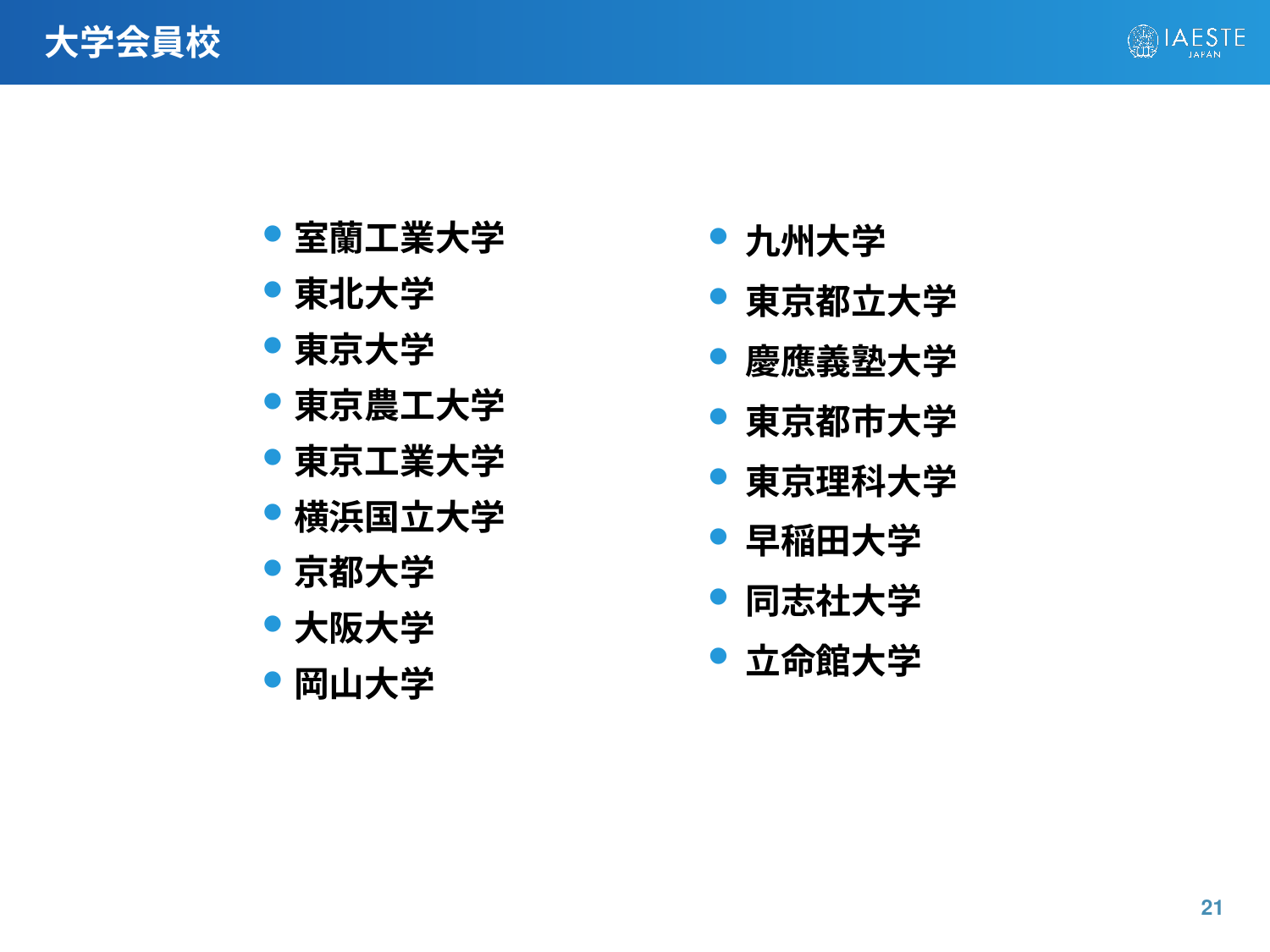

# 大学会員校
室蘭工業大学
東北大学
東京大学
東京農工大学
東京工業大学
横浜国立大学
京都大学
大阪大学
岡山大学
九州大学
東京都立大学
慶應義塾大学
東京都市大学
東京理科大学
早稲田大学
同志社大学
立命館大学

21